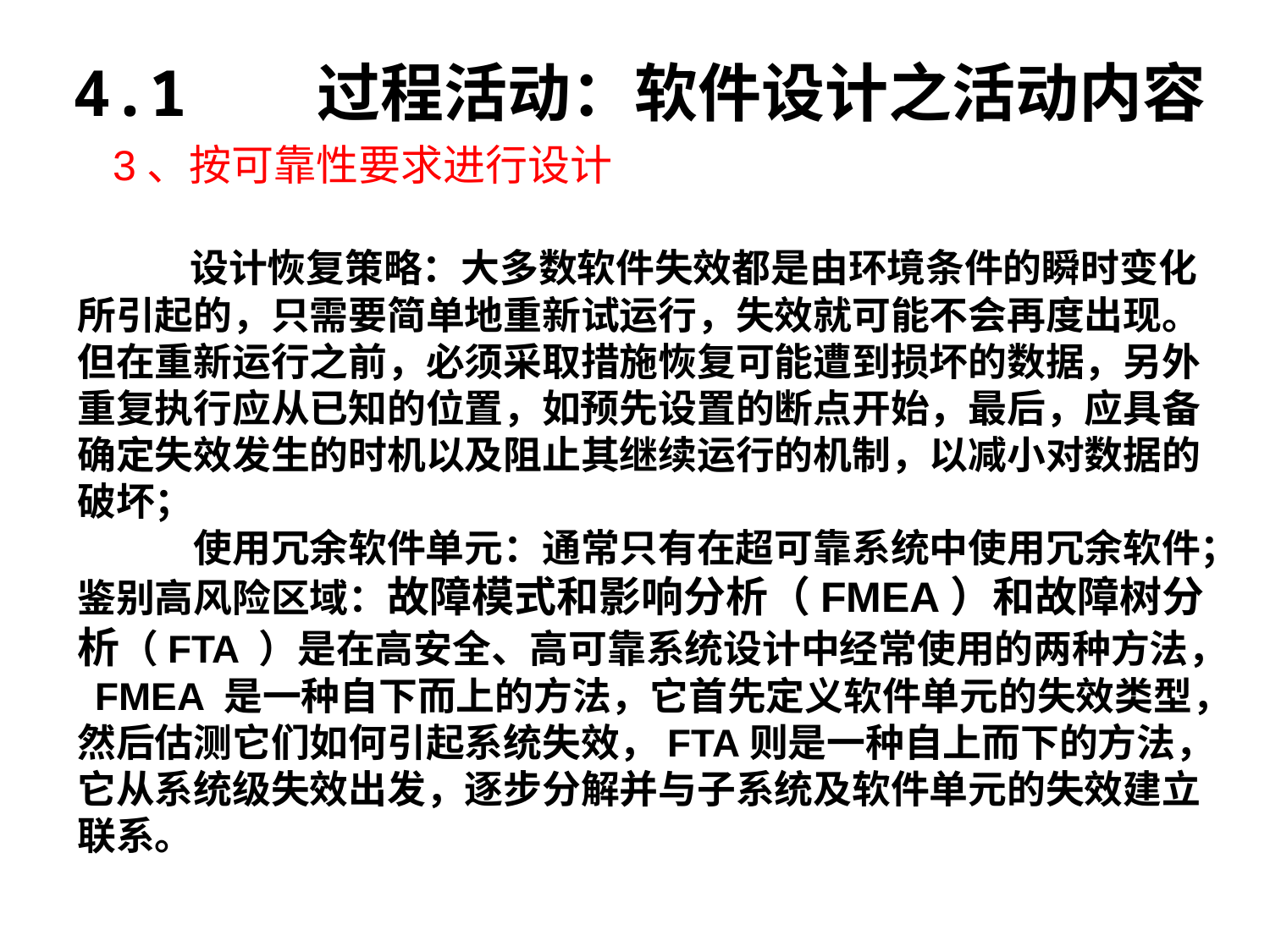

4.1   过程活动：软件设计之活动内容
3、按可靠性要求进行设计

       设计恢复策略：大多数软件失效都是由环境条件的瞬时变化所引起的，只需要简单地重新试运行，失效就可能不会再度出现。但在重新运行之前，必须采取措施恢复可能遭到损坏的数据，另外重复执行应从已知的位置，如预先设置的断点开始，最后，应具备确定失效发生的时机以及阻止其继续运行的机制，以减小对数据的破坏；
        使用冗余软件单元：通常只有在超可靠系统中使用冗余软件；鉴别高风险区域：故障模式和影响分析（FMEA）和故障树分析（FTA ）是在高安全、高可靠系统设计中经常使用的两种方法， FMEA 是一种自下而上的方法，它首先定义软件单元的失效类型，然后估测它们如何引起系统失效，FTA则是一种自上而下的方法，它从系统级失效出发，逐步分解并与子系统及软件单元的失效建立联系。